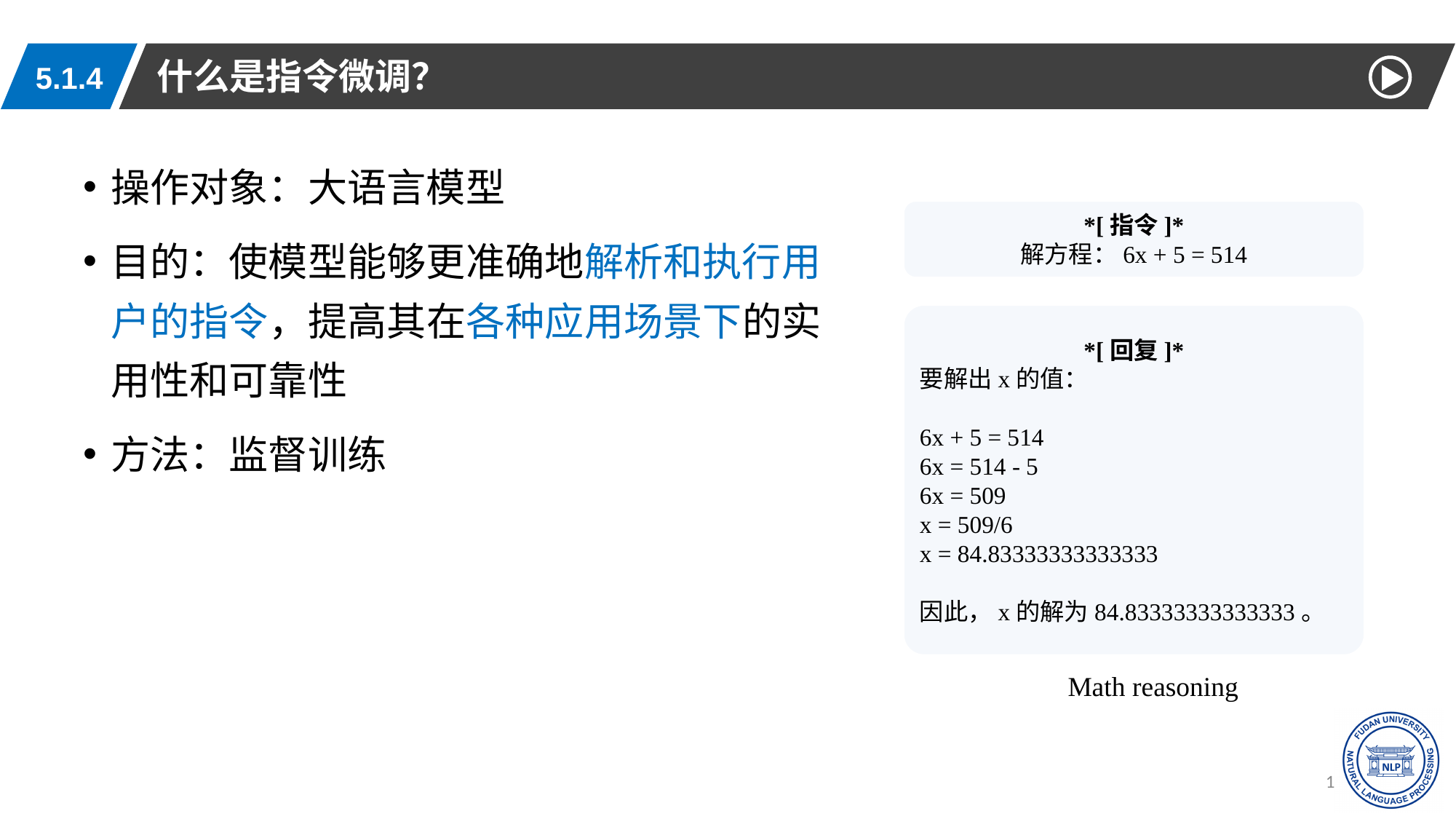

什么是指令微调？
5.1.4

操作对象：大语言模型
目的：使模型能够更准确地解析和执行用户的指令，提高其在各种应用场景下的实用性和可靠性
方法：监督训练

*[指令]*
解方程：6x + 5 = 514
*[回复]*
要解出x的值：

6x + 5 = 514
6x = 514 - 5
6x = 509
x = 509/6
x = 84.83333333333333

因此，x的解为84.83333333333333。
Math reasoning
19